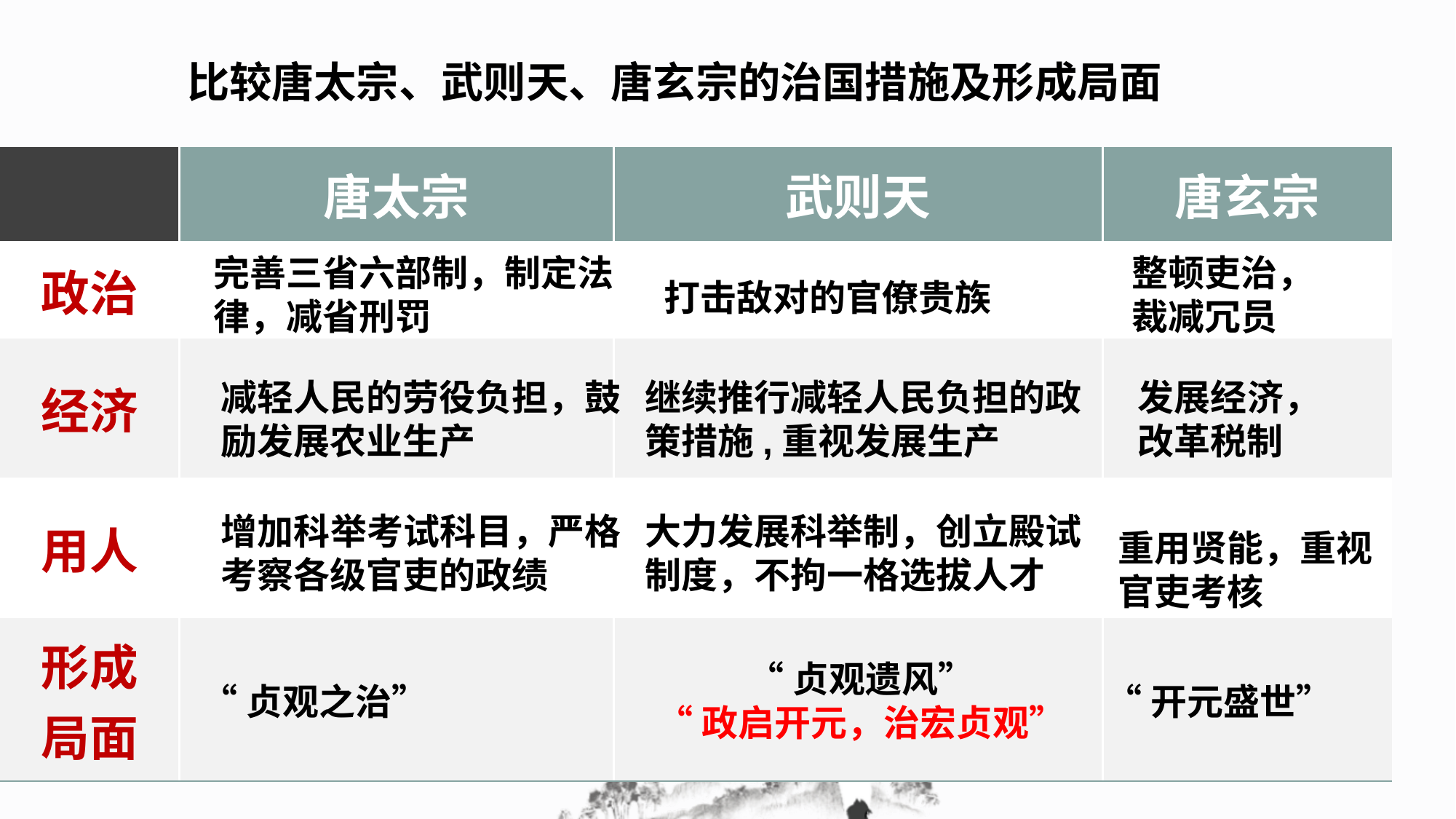

比较唐太宗、武则天、唐玄宗的治国措施及形成局面
|  | 唐太宗 | 武则天 | 唐玄宗 |
| --- | --- | --- | --- |
| 政治 |  |  |  |
| 经济 |  |  |  |
| 用人 |  |  |  |
| 形成 局面 |  |  |  |
整顿吏治，裁减冗员
完善三省六部制，制定法律，减省刑罚
打击敌对的官僚贵族
减轻人民的劳役负担，鼓励发展农业生产
继续推行减轻人民负担的政策措施,重视发展生产
发展经济，改革税制
增加科举考试科目，严格考察各级官吏的政绩
大力发展科举制，创立殿试制度，不拘一格选拔人才
重用贤能，重视官吏考核
“贞观遗风”
“政启开元，治宏贞观”
“贞观之治”
“开元盛世”